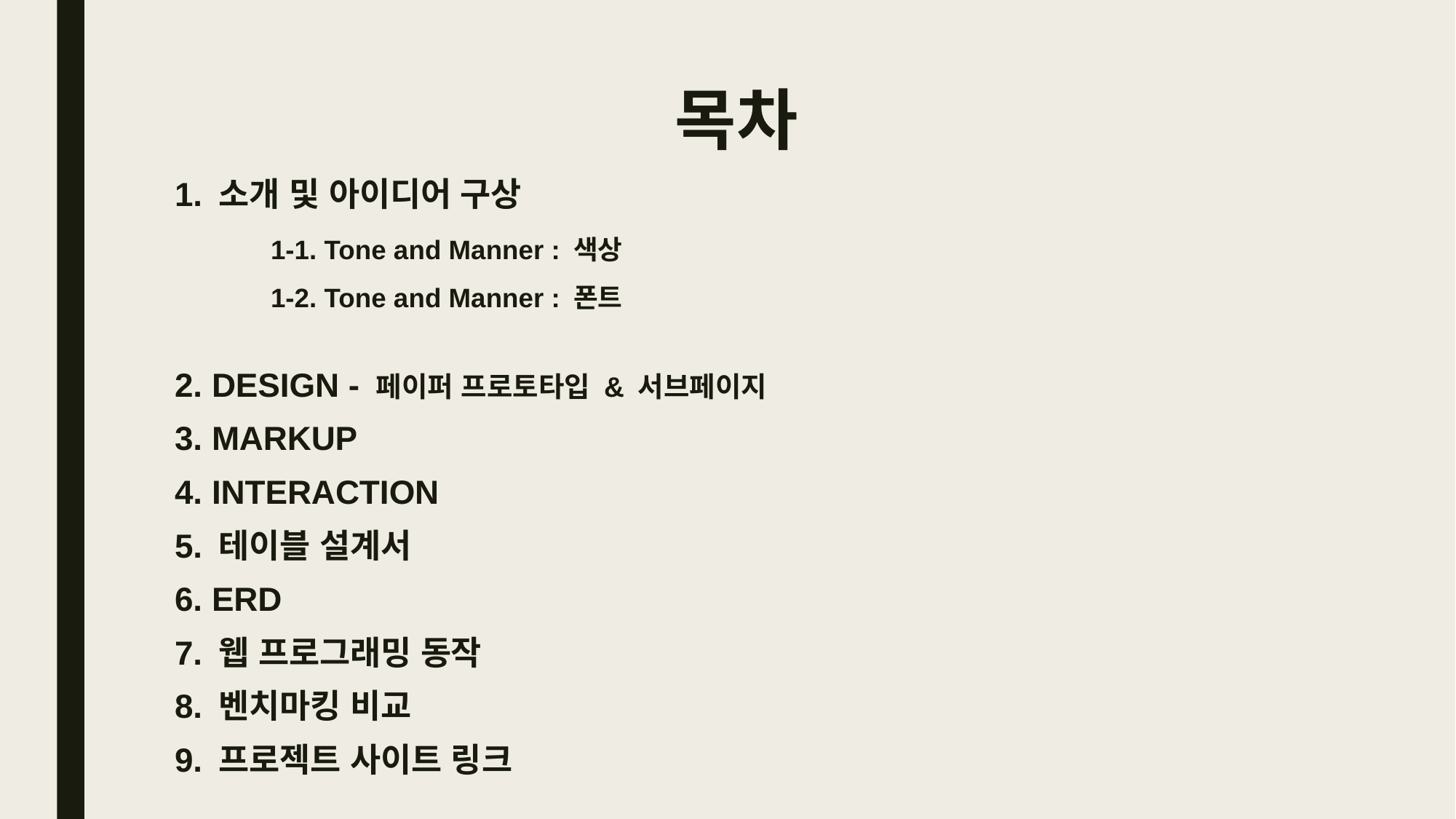

# 목차
1. 소개 및 아이디어 구상
	1-1. Tone and Manner : 색상
	1-2. Tone and Manner : 폰트
2. DESIGN - 페이퍼 프로토타입 & 서브페이지
3. MARKUP
4. INTERACTION
5. 테이블 설계서
6. ERD
7. 웹 프로그래밍 동작
8. 벤치마킹 비교
9. 프로젝트 사이트 링크